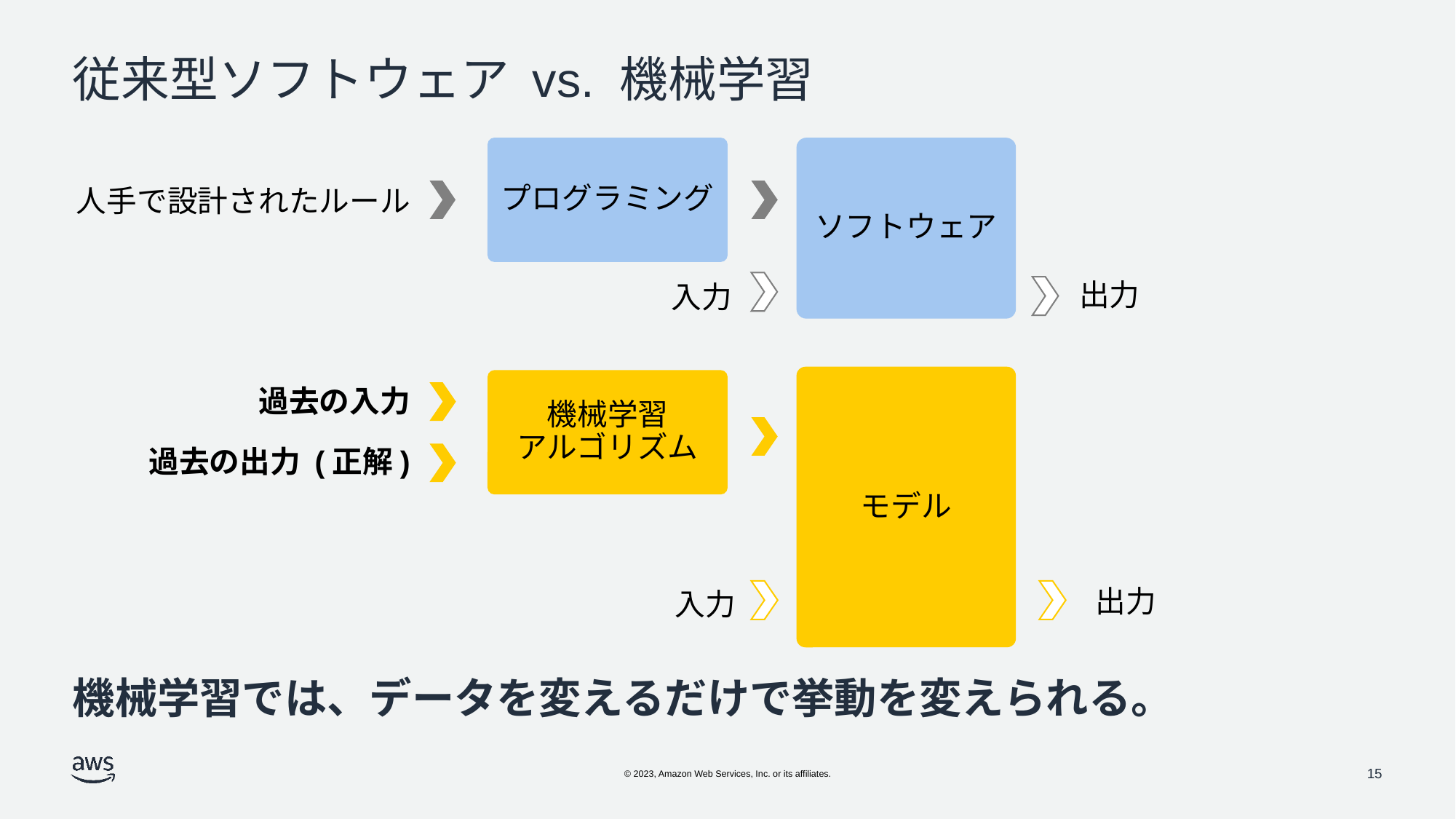

# 従来型ソフトウェア vs. 機械学習
プログラミング
ソフトウェア
人手で設計されたルール

出力
入力

モデル
過去の入力
機械学習
アルゴリズム

過去の出力 (正解)

出力
入力

機械学習では、データを変えるだけで挙動を変えられる。
15